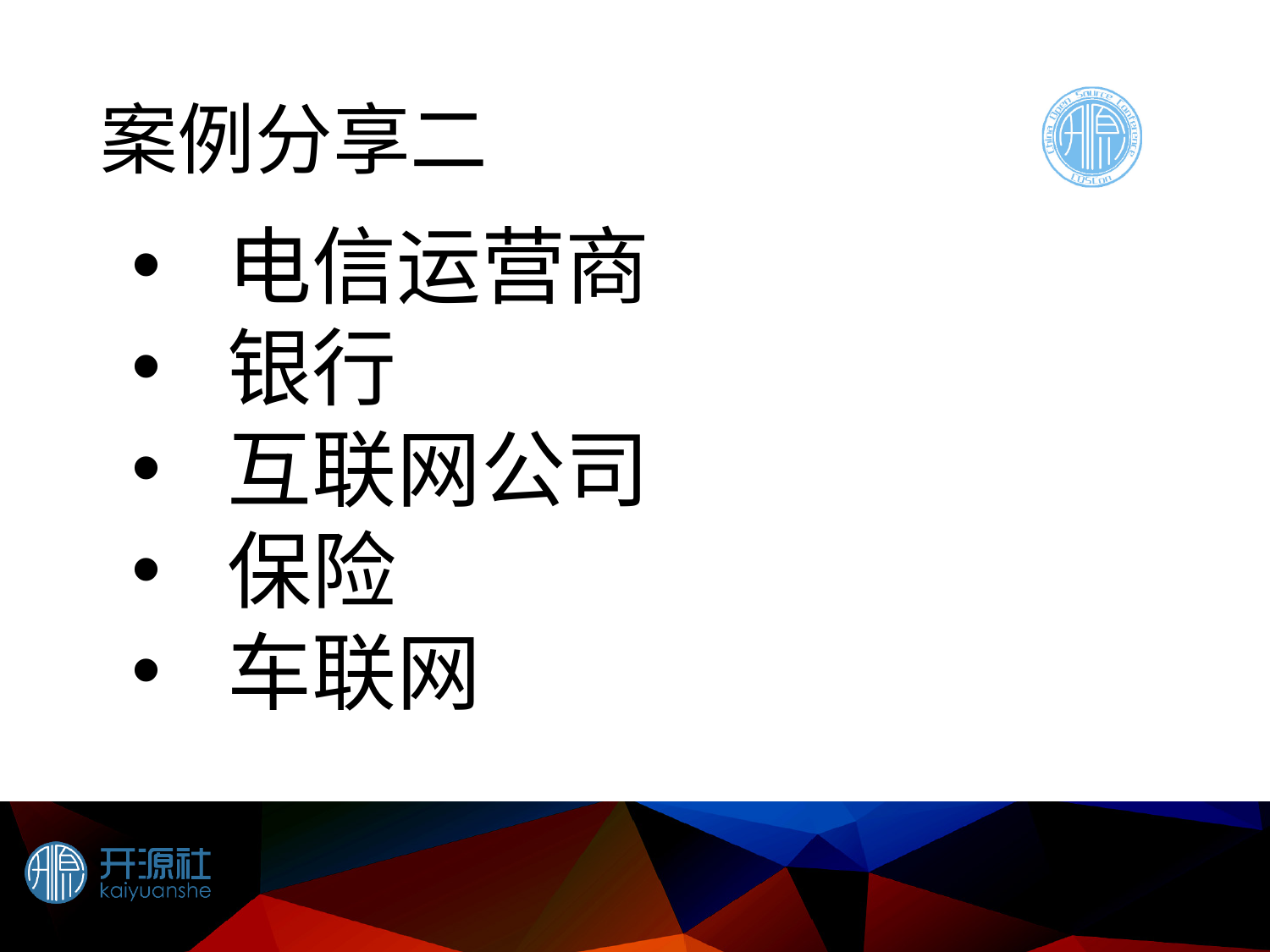

# 案例分享二
电信运营商
银行
互联网公司
保险
车联网